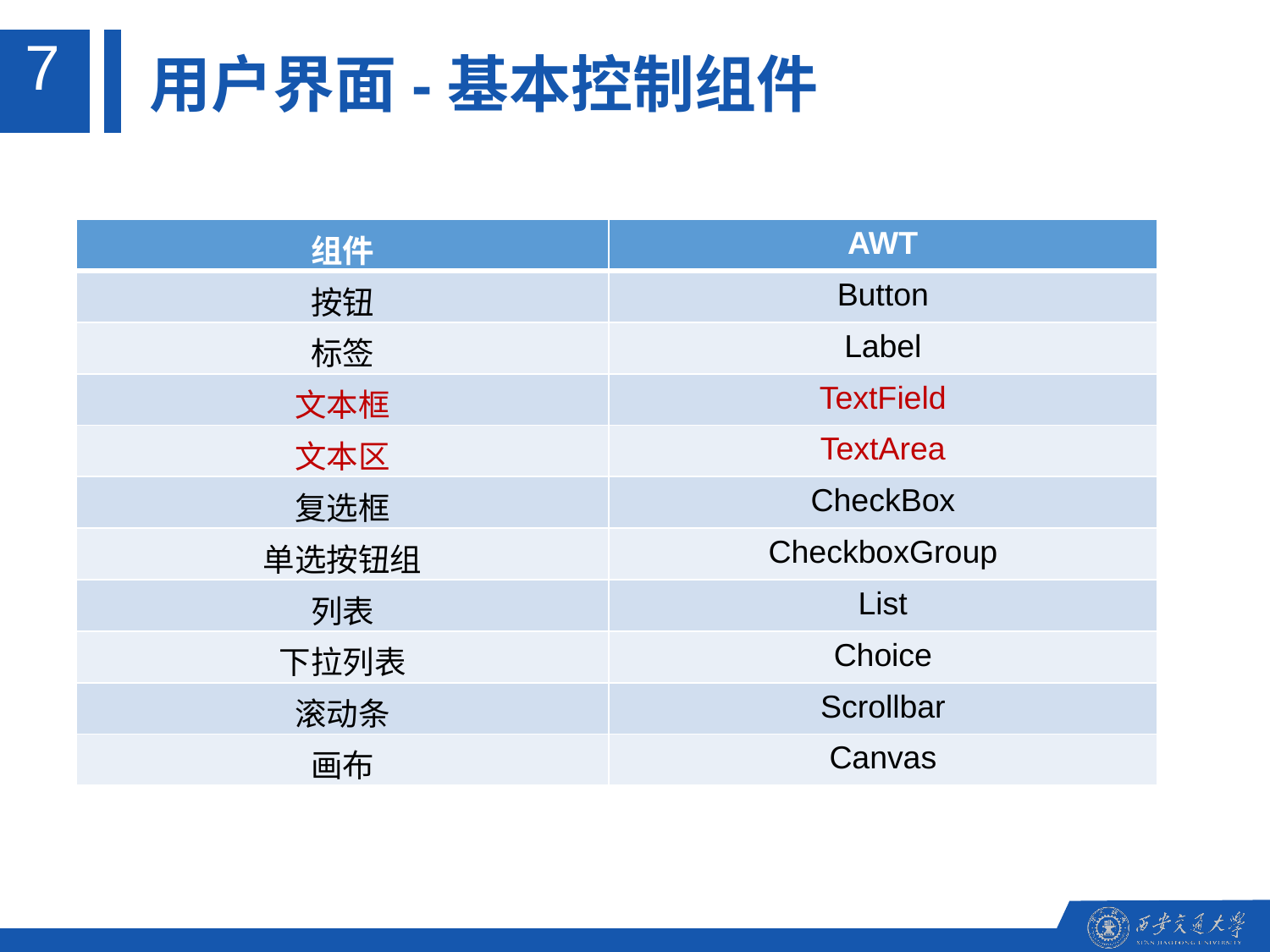

7
用户界面-基本控制组件
| 组件 | AWT |
| --- | --- |
| 按钮 | Button |
| 标签 | Label |
| 文本框 | TextField |
| 文本区 | TextArea |
| 复选框 | CheckBox |
| 单选按钮组 | CheckboxGroup |
| 列表 | List |
| 下拉列表 | Choice |
| 滚动条 | Scrollbar |
| 画布 | Canvas |